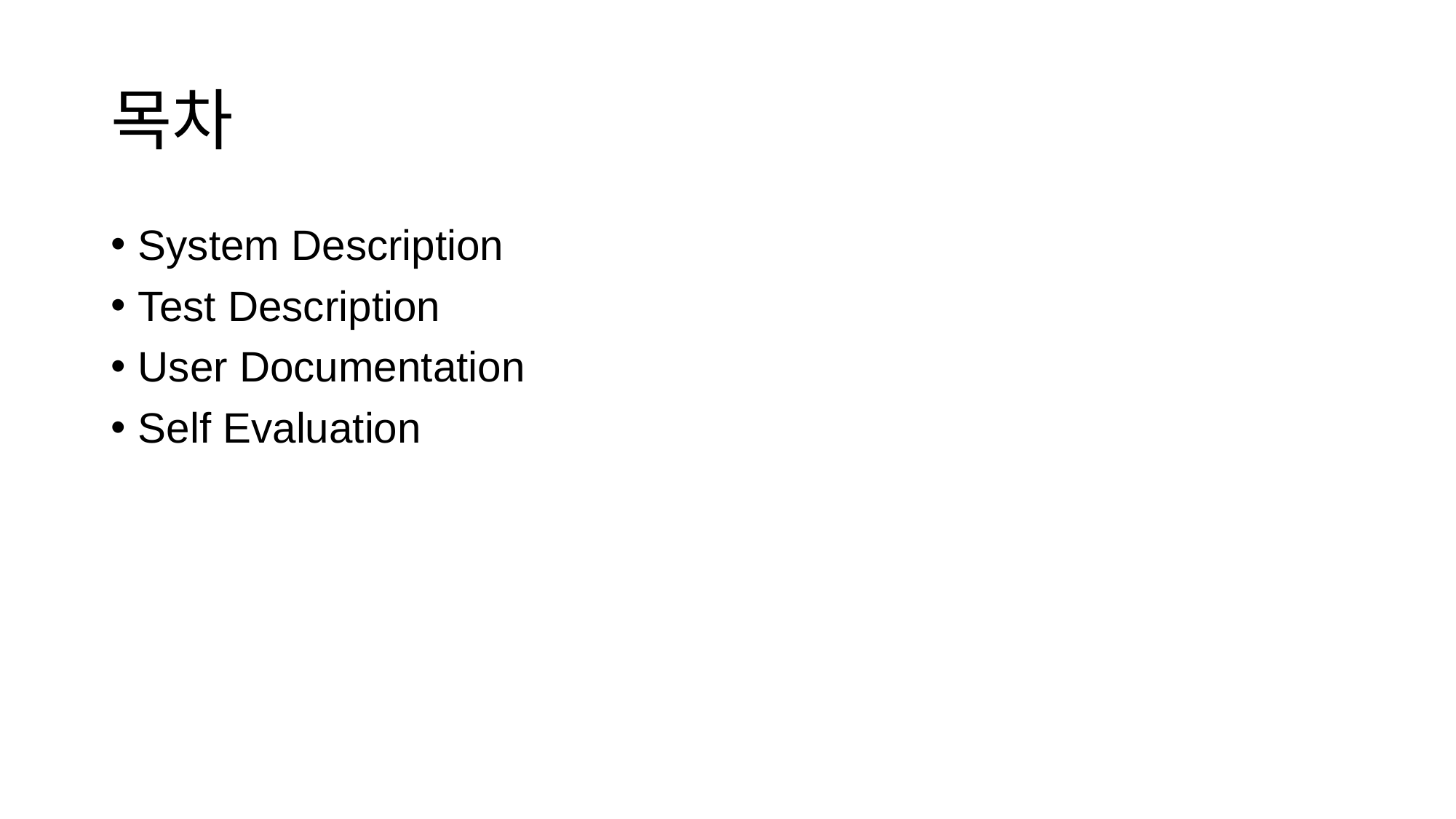

# 목차
System Description
Test Description
User Documentation
Self Evaluation